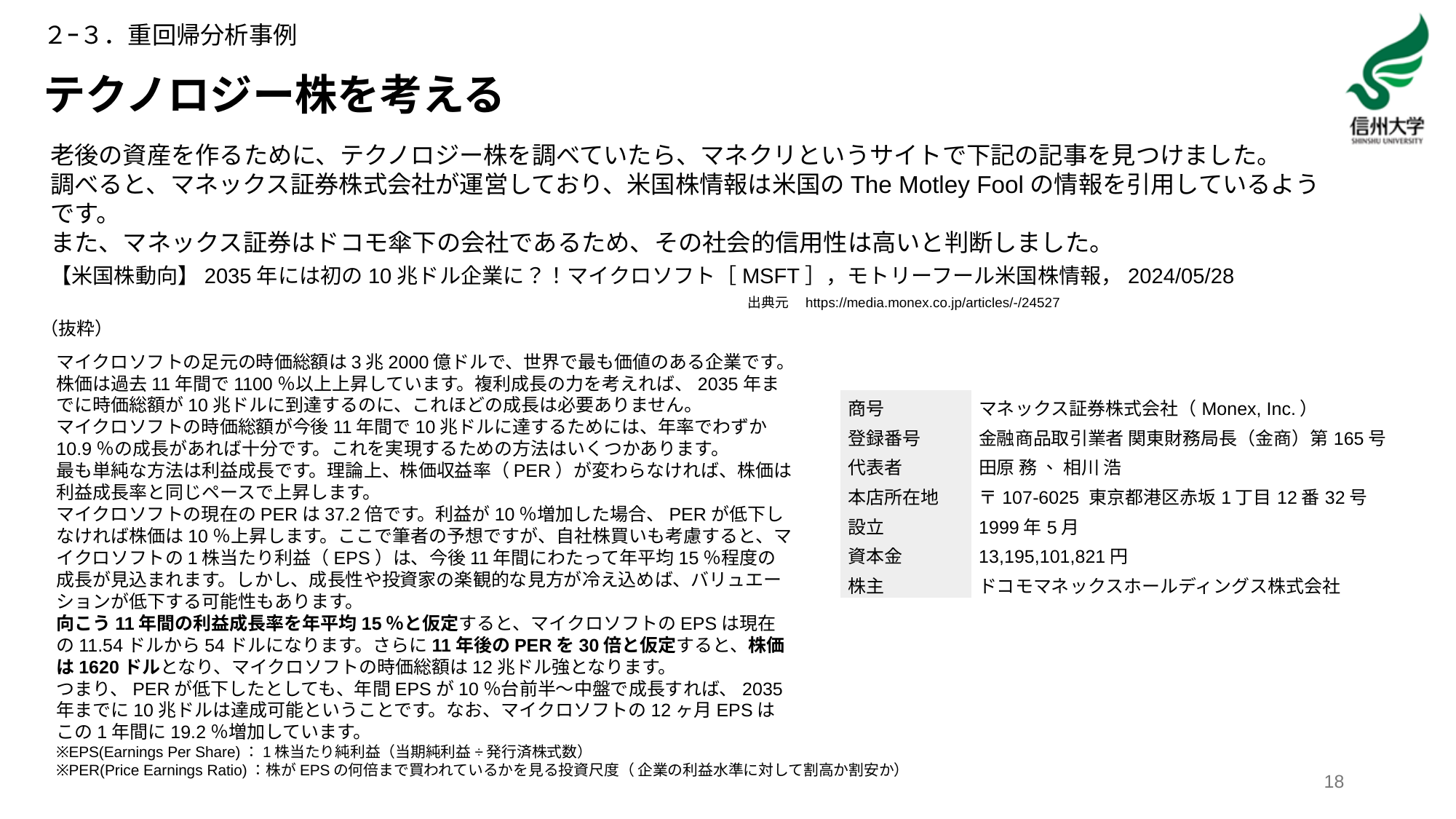

２ｰ３．重回帰分析事例
# テクノロジー株を考える
老後の資産を作るために、テクノロジー株を調べていたら、マネクリというサイトで下記の記事を見つけました。
調べると、マネックス証券株式会社が運営しており、米国株情報は米国のThe Motley Foolの情報を引用しているようです。
また、マネックス証券はドコモ傘下の会社であるため、その社会的信用性は高いと判断しました。
【米国株動向】2035年には初の10兆ドル企業に？！マイクロソフト［MSFT］，モトリーフール米国株情報，2024/05/28
出典元　https://media.monex.co.jp/articles/-/24527
（抜粋）
マイクロソフトの足元の時価総額は3兆2000億ドルで、世界で最も価値のある企業です。株価は過去11年間で1100％以上上昇しています。複利成長の力を考えれば、2035年までに時価総額が10兆ドルに到達するのに、これほどの成長は必要ありません。
マイクロソフトの時価総額が今後11年間で10兆ドルに達するためには、年率でわずか10.9％の成長があれば十分です。これを実現するための方法はいくつかあります。
最も単純な方法は利益成長です。理論上、株価収益率（PER）が変わらなければ、株価は利益成長率と同じペースで上昇します。
マイクロソフトの現在のPERは37.2倍です。利益が10％増加した場合、PERが低下しなければ株価は10％上昇します。ここで筆者の予想ですが、自社株買いも考慮すると、マイクロソフトの1株当たり利益（EPS）は、今後11年間にわたって年平均15％程度の成長が見込まれます。しかし、成長性や投資家の楽観的な見方が冷え込めば、バリュエーションが低下する可能性もあります。
向こう11年間の利益成長率を年平均15％と仮定すると、マイクロソフトのEPSは現在の11.54ドルから54ドルになります。さらに11年後のPERを30倍と仮定すると、株価は1620ドルとなり、マイクロソフトの時価総額は12兆ドル強となります。
つまり、PERが低下したとしても、年間EPSが10％台前半～中盤で成長すれば、2035年までに10兆ドルは達成可能ということです。なお、マイクロソフトの12ヶ月EPSはこの1年間に19.2％増加しています。
| 商号 | マネックス証券株式会社（Monex, Inc.） |
| --- | --- |
| 登録番号 | 金融商品取引業者 関東財務局長（金商）第165号 |
| 代表者 | 田原 務 、 相川 浩 |
| 本店所在地 | 〒107-6025 東京都港区赤坂1丁目12番32号 |
| 設立 | 1999年5月 |
| 資本金 | 13,195,101,821円 |
| 株主 | ドコモマネックスホールディングス株式会社 |
※EPS(Earnings Per Share)：1株当たり純利益（当期純利益÷発行済株式数）
※PER(Price Earnings Ratio)：株がEPSの何倍まで買われているかを見る投資尺度（ 企業の利益水準に対して割高か割安か）
18